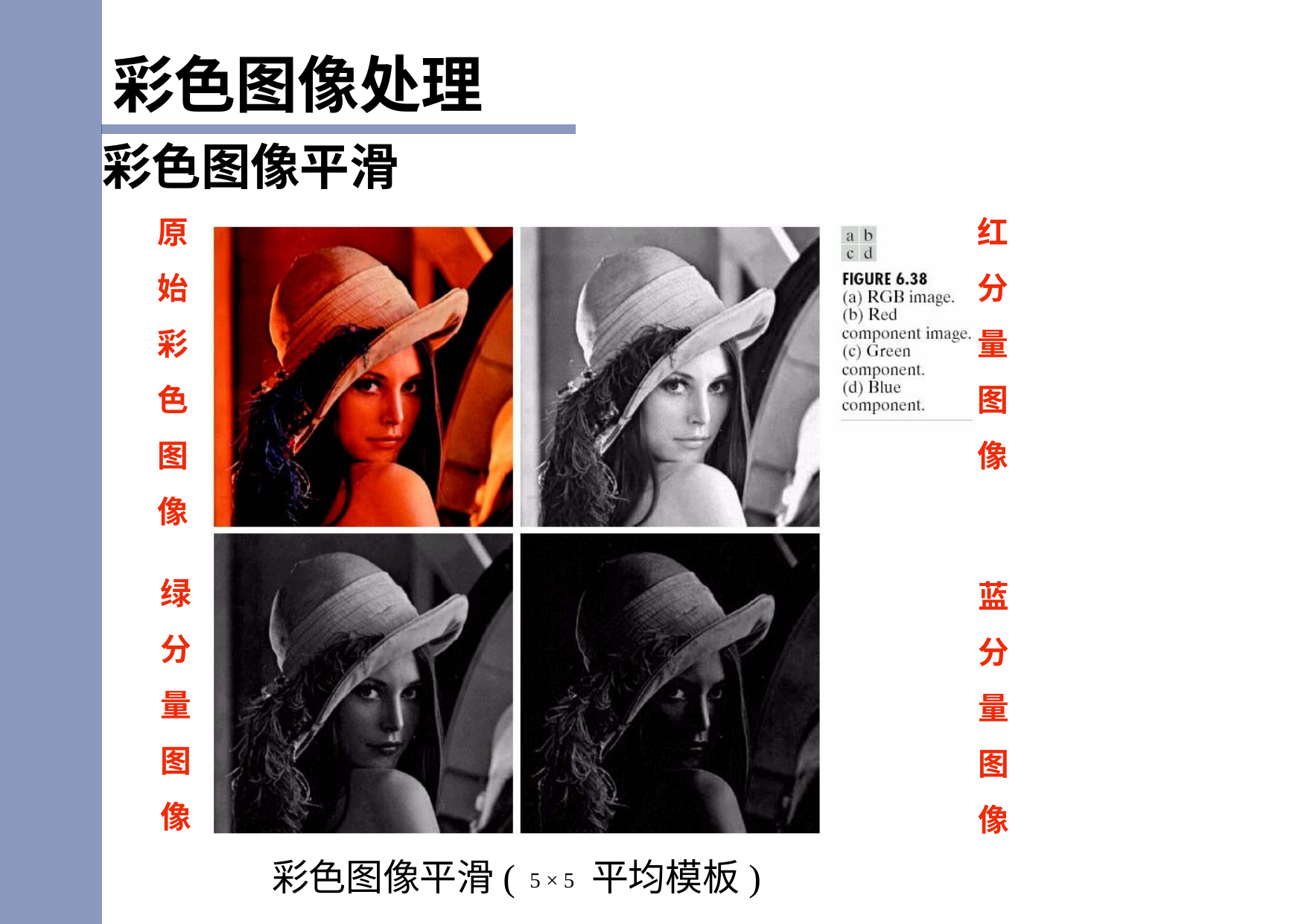

彩色图像处理
彩色图像平滑
原 始 彩 色 图 像
绿 分 量 图 像
红 分 量 图 像

蓝 分 量 图 像

彩色图像平滑(      5 × 5 平均模板)